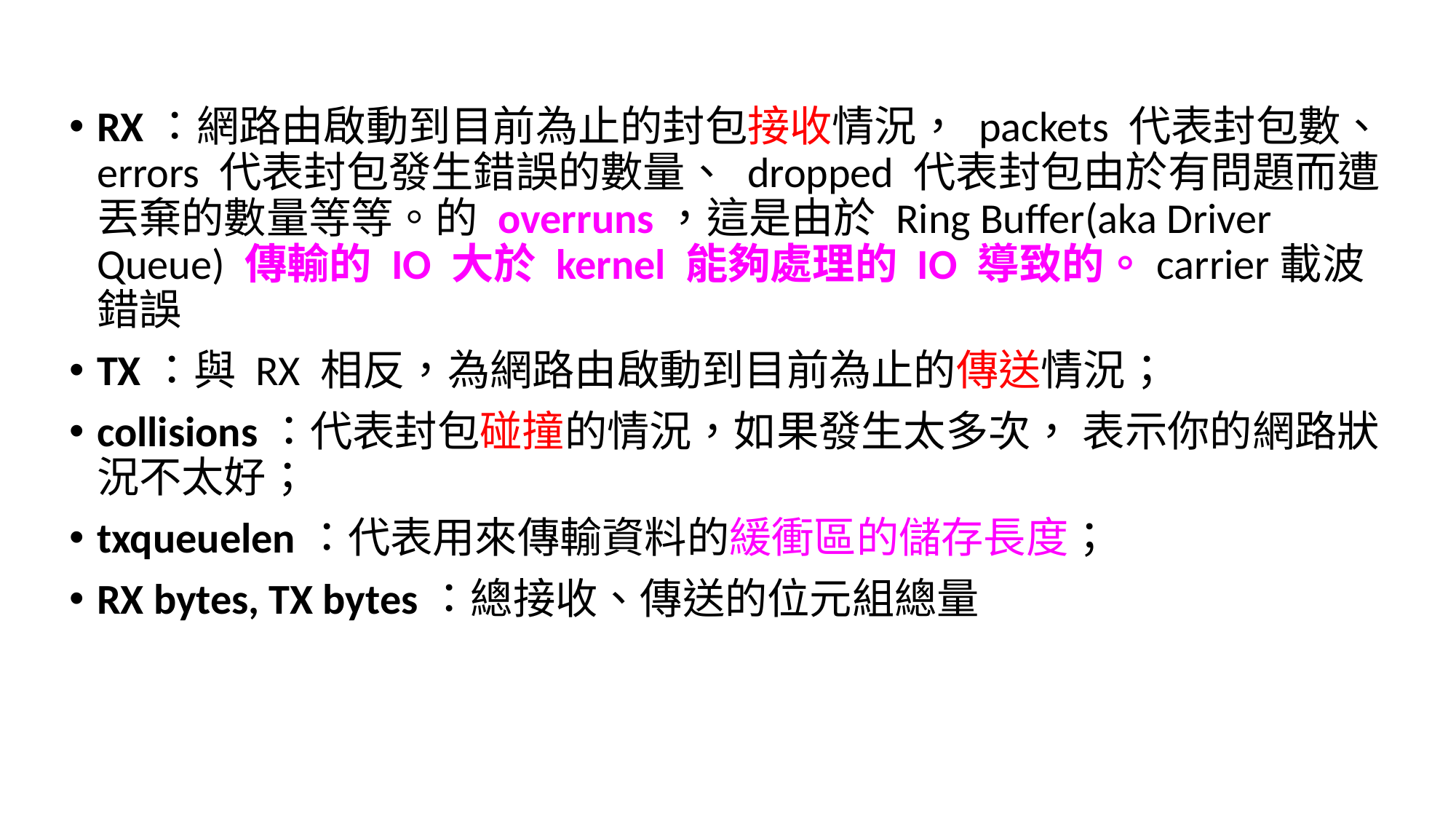

RX：網路由啟動到目前為止的封包接收情況， packets 代表封包數、errors 代表封包發生錯誤的數量、 dropped 代表封包由於有問題而遭丟棄的數量等等。的 overruns，這是由於 Ring Buffer(aka Driver Queue) 傳輸的 IO 大於 kernel 能夠處理的 IO 導致的。carrier載波錯誤
TX：與 RX 相反，為網路由啟動到目前為止的傳送情況；
collisions：代表封包碰撞的情況，如果發生太多次， 表示你的網路狀況不太好；
txqueuelen：代表用來傳輸資料的緩衝區的儲存長度；
RX bytes, TX bytes：總接收、傳送的位元組總量